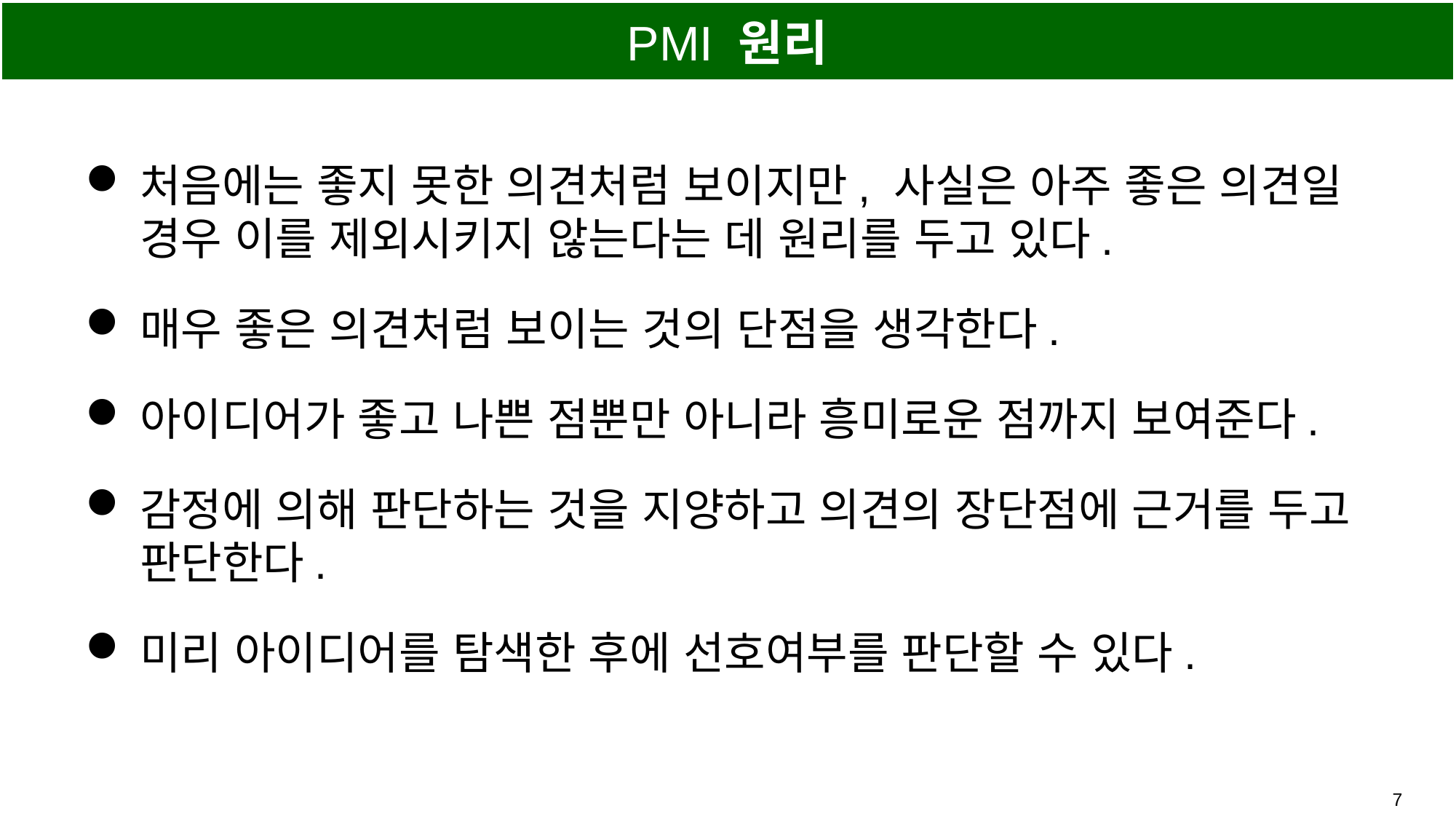

# PMI 원리
처음에는 좋지 못한 의견처럼 보이지만, 사실은 아주 좋은 의견일 경우 이를 제외시키지 않는다는 데 원리를 두고 있다.
매우 좋은 의견처럼 보이는 것의 단점을 생각한다.
아이디어가 좋고 나쁜 점뿐만 아니라 흥미로운 점까지 보여준다.
감정에 의해 판단하는 것을 지양하고 의견의 장단점에 근거를 두고 판단한다.
미리 아이디어를 탐색한 후에 선호여부를 판단할 수 있다.